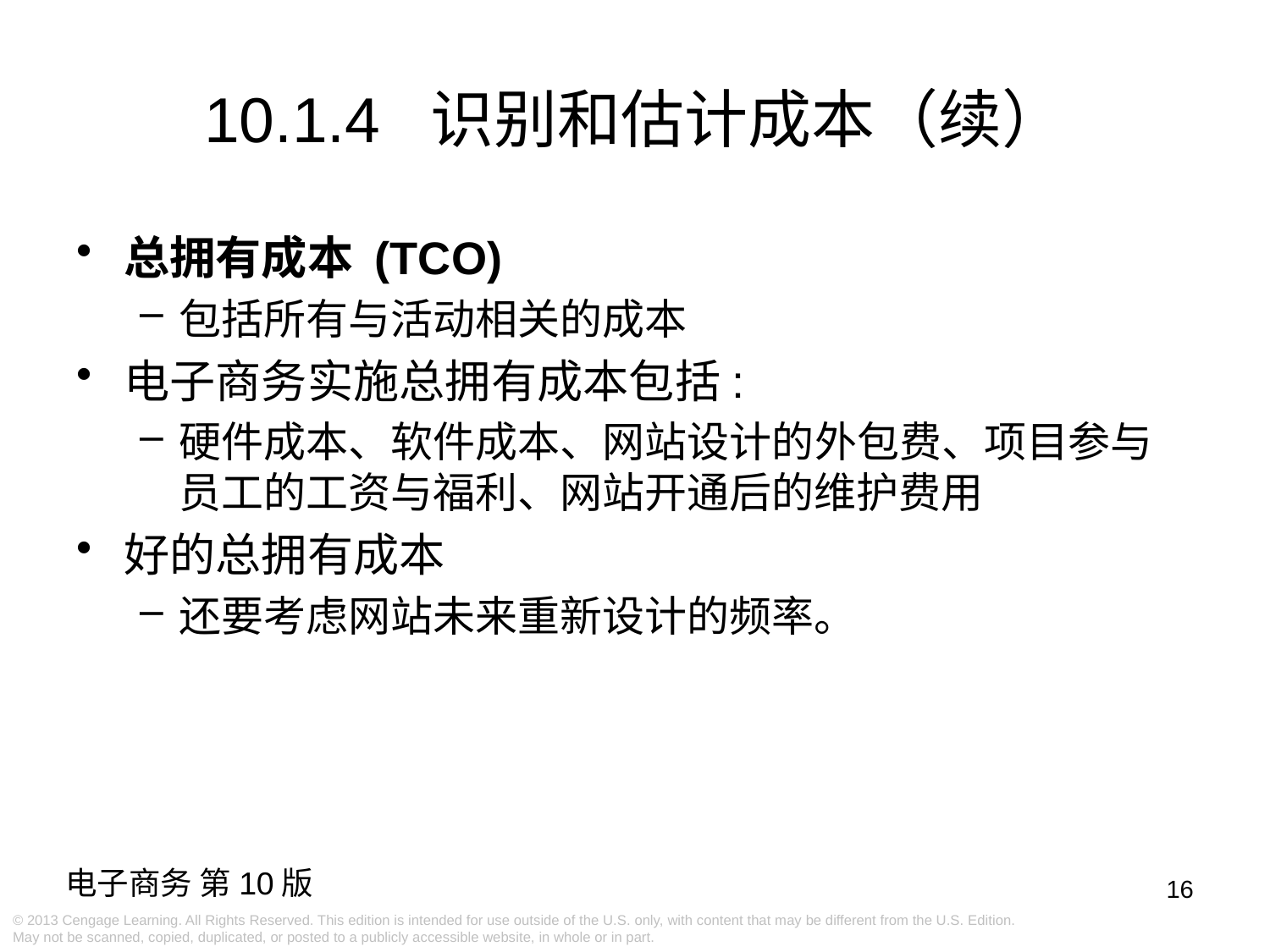

# 10.1.4  识别和估计成本（续）
总拥有成本 (TCO)
包括所有与活动相关的成本
电子商务实施总拥有成本包括:
硬件成本、软件成本、网站设计的外包费、项目参与员工的工资与福利、网站开通后的维护费用
好的总拥有成本
还要考虑网站未来重新设计的频率。
16